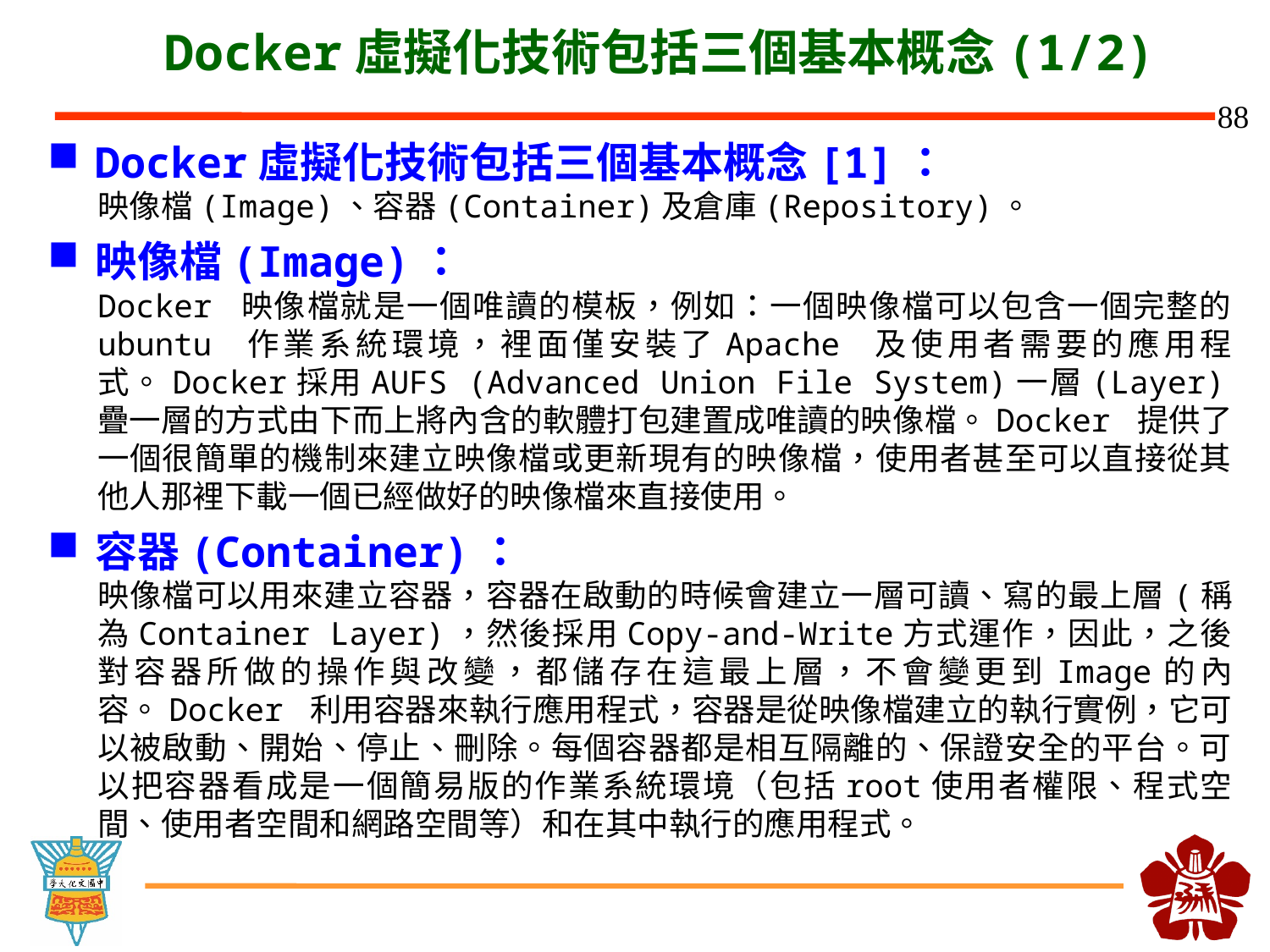

# Docker虛擬化技術包括三個基本概念(1/2)
Docker虛擬化技術包括三個基本概念[1]：
映像檔(Image)、容器(Container)及倉庫(Repository)。
映像檔(Image)：
Docker 映像檔就是一個唯讀的模板，例如：一個映像檔可以包含一個完整的 ubuntu 作業系統環境，裡面僅安裝了Apache 及使用者需要的應用程式。Docker採用AUFS (Advanced Union File System)一層(Layer)疊一層的方式由下而上將內含的軟體打包建置成唯讀的映像檔。Docker 提供了一個很簡單的機制來建立映像檔或更新現有的映像檔，使用者甚至可以直接從其他人那裡下載一個已經做好的映像檔來直接使用。
容器(Container)：
映像檔可以用來建立容器，容器在啟動的時候會建立一層可讀、寫的最上層(稱為Container Layer)，然後採用Copy-and-Write方式運作，因此，之後對容器所做的操作與改變，都儲存在這最上層，不會變更到Image的內容。Docker 利用容器來執行應用程式，容器是從映像檔建立的執行實例，它可以被啟動、開始、停止、刪除。每個容器都是相互隔離的、保證安全的平台。可以把容器看成是一個簡易版的作業系統環境（包括root使用者權限、程式空間、使用者空間和網路空間等）和在其中執行的應用程式。